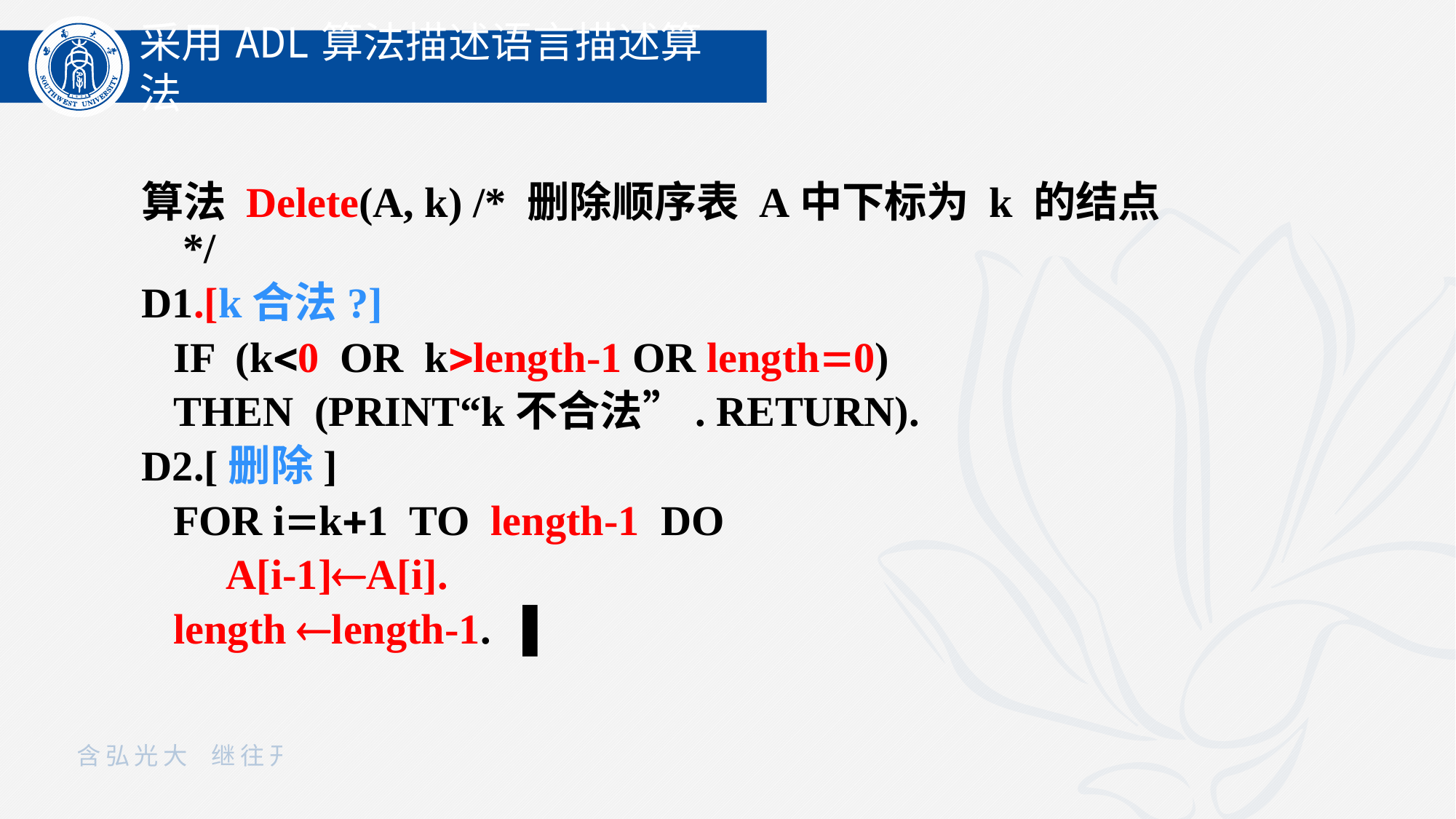

采用ADL算法描述语言描述算法

算法 Delete(A, k) /* 删除顺序表 A中下标为 k 的结点 */
D1.[k合法?]
   IF  (k<0  OR  k>length-1 OR length=0)
   THEN  (PRINT“k不合法”. RETURN).
D2.[删除]
   FOR i=k+1  TO  length-1  DO
        A[i-1]←A[i].
   length ←length-1.   ▌